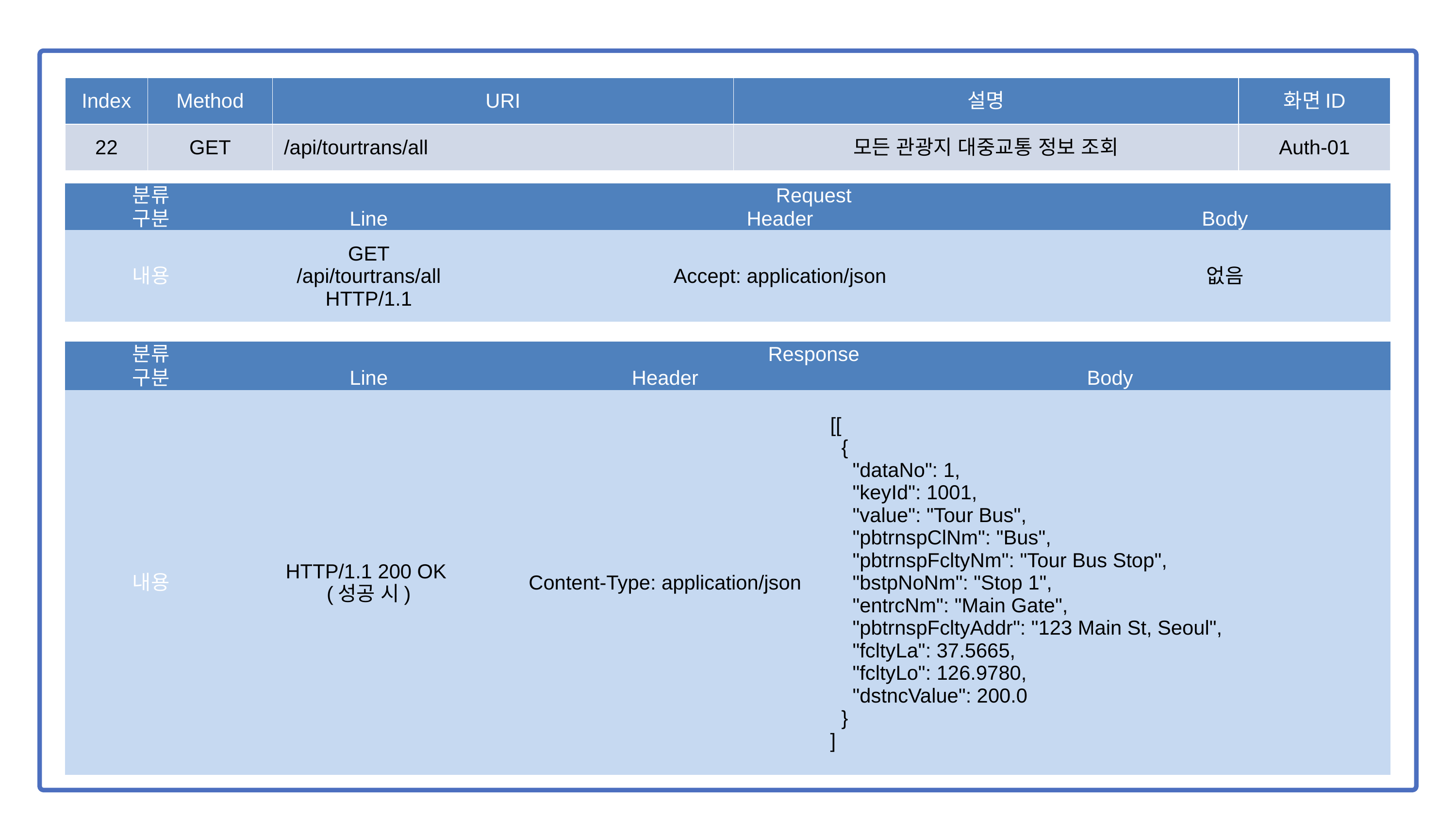

| Index | Method | URI | 설명 | 화면ID |
| --- | --- | --- | --- | --- |
| 22 | GET | /api/tourtrans/all | 모든 관광지 대중교통 정보 조회 | Auth-01 |
| 분류 | Request |  |  |
| --- | --- | --- | --- |
| 구분 | Line | Header | Body |
| 내용 | GET /api/tourtrans/all HTTP/1.1 | Accept: application/json | 없음 |
| 분류 | Response |  |  |
| --- | --- | --- | --- |
| 구분 | Line | Header | Body |
| 내용 | HTTP/1.1 200 OK (성공 시) | Content-Type: application/json | [[ { "dataNo": 1, "keyId": 1001, "value": "Tour Bus", "pbtrnspClNm": "Bus", "pbtrnspFcltyNm": "Tour Bus Stop", "bstpNoNm": "Stop 1", "entrcNm": "Main Gate", "pbtrnspFcltyAddr": "123 Main St, Seoul", "fcltyLa": 37.5665, "fcltyLo": 126.9780, "dstncValue": 200.0 } ] |